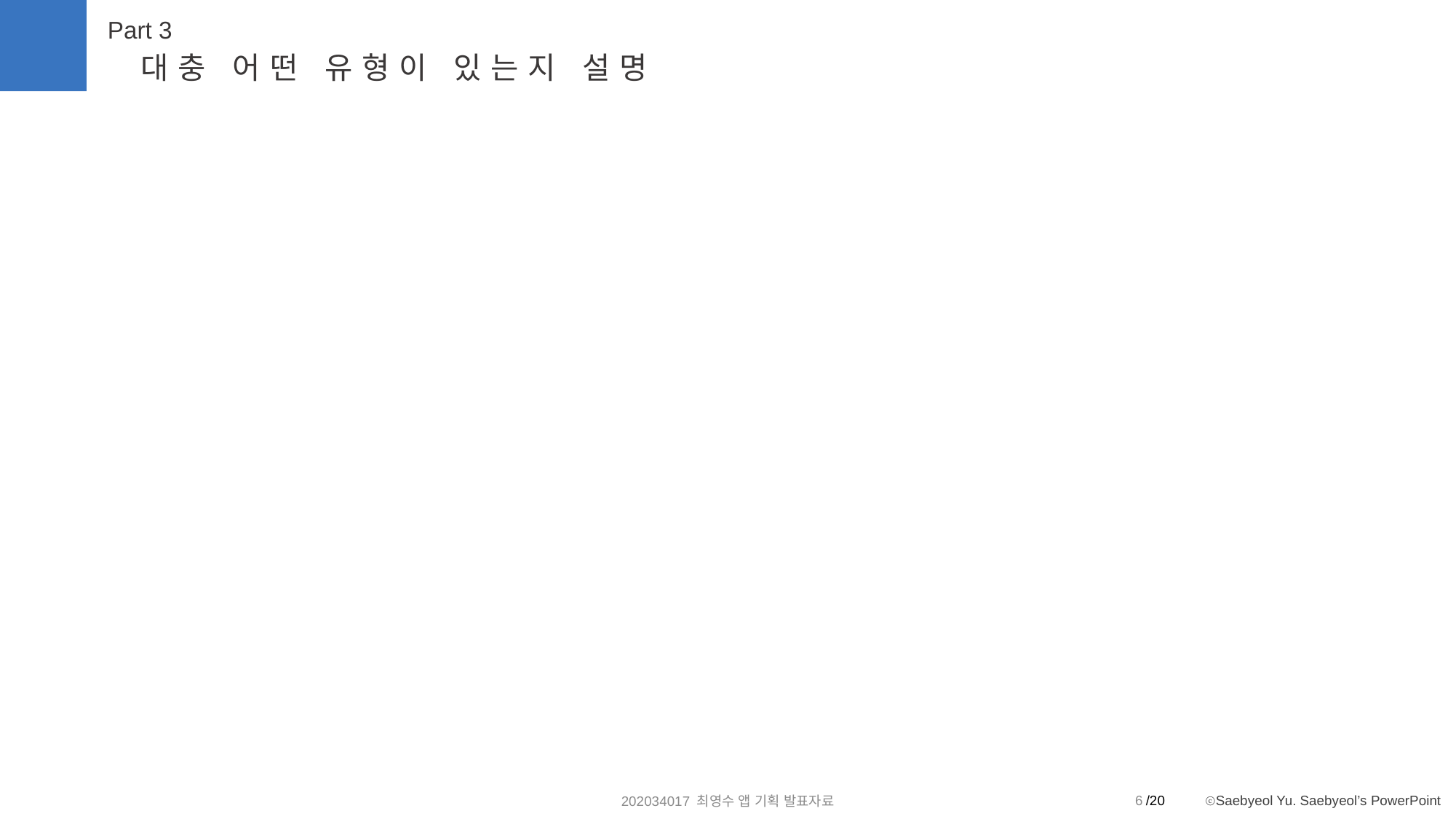

Part 3
대충 어떤 유형이 있는지 설명
#대충 키워드
6
202034017 최영수 앱 기획 발표자료